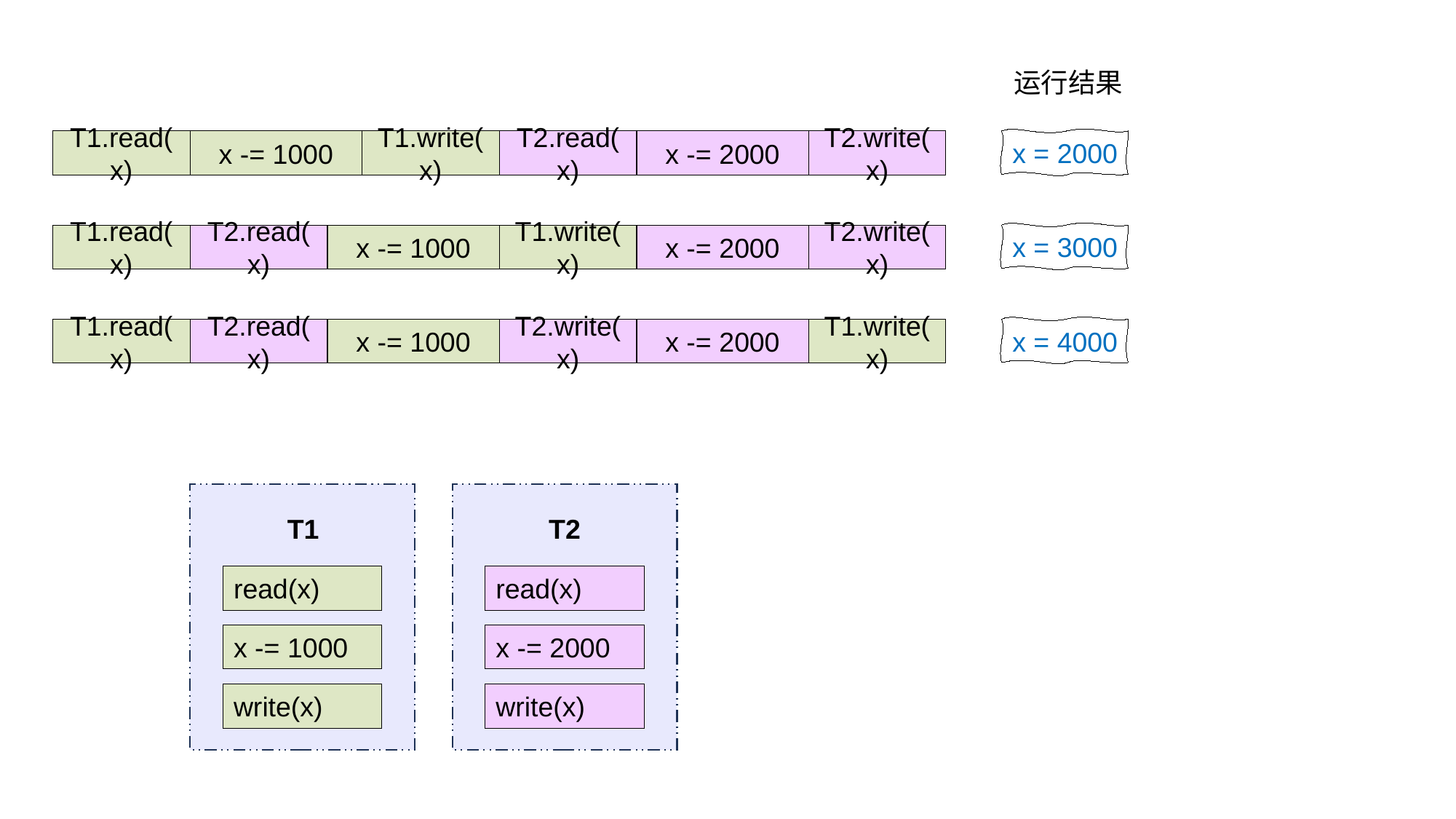

运行结果
T1.read(x)
x -= 1000
T1.write(x)
T2.read(x)
x -= 2000
T2.write(x)
x = 2000
T1.read(x)
T2.read(x)
x -= 1000
T1.write(x)
x -= 2000
T2.write(x)
x = 3000
T1.read(x)
T2.read(x)
x -= 1000
T2.write(x)
x -= 2000
T1.write(x)
x = 4000

T1
T2
read(x)
read(x)
x -= 1000
x -= 2000
write(x)
write(x)